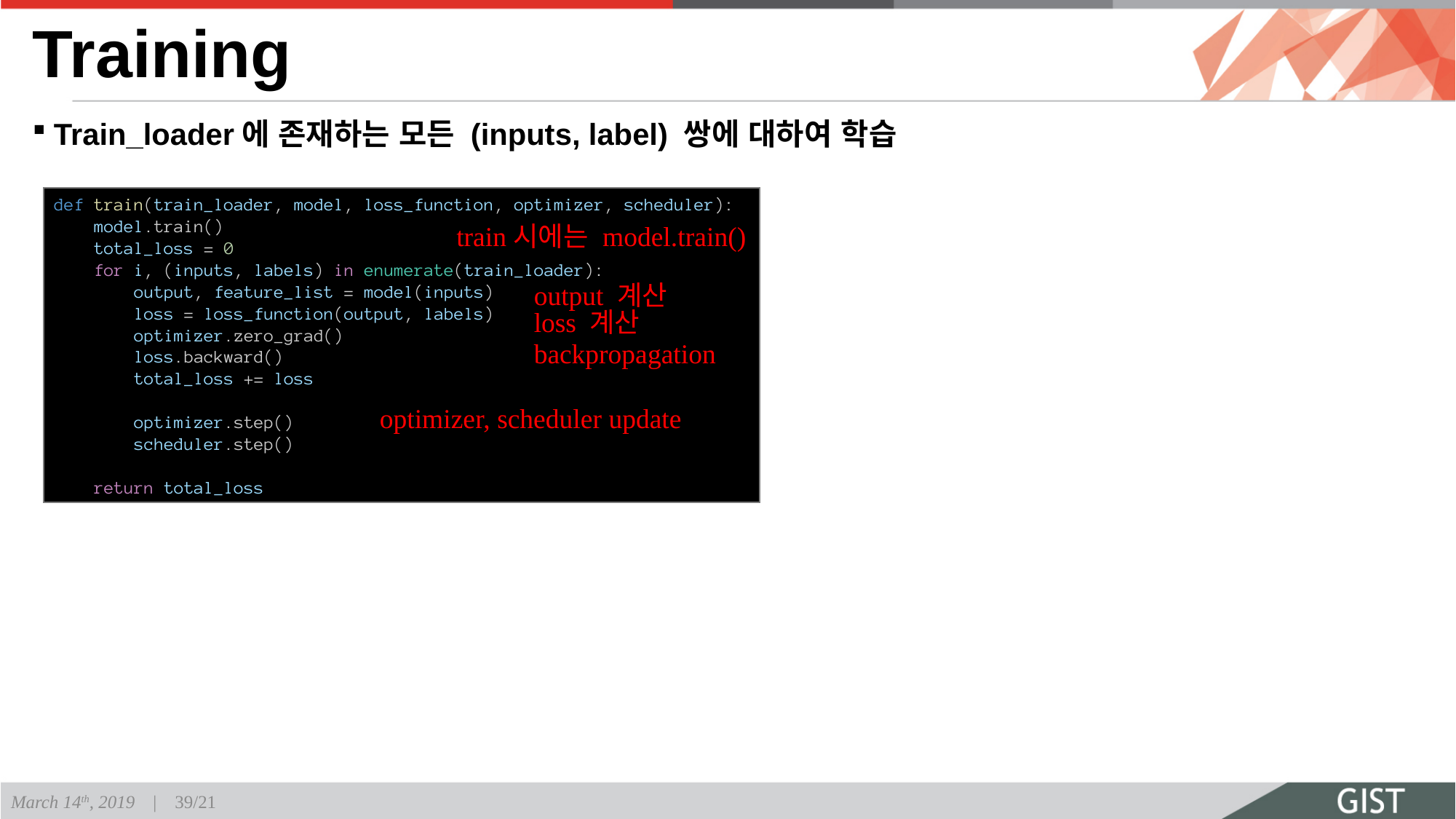

# Training
Train_loader에 존재하는 모든 (inputs, label) 쌍에 대하여 학습
def train(train_loader, model, loss_function, optimizer, scheduler):
    model.train()
    total_loss = 0
    for i, (inputs, labels) in enumerate(train_loader):
        output, feature_list = model(inputs)
        loss = loss_function(output, labels)
        optimizer.zero_grad()
        loss.backward()
        total_loss += loss

        optimizer.step()
        scheduler.step()

    return total_loss
train시에는 model.train()
output 계산
loss 계산
backpropagation
optimizer, scheduler update
March 14th, 2019    |    39/21